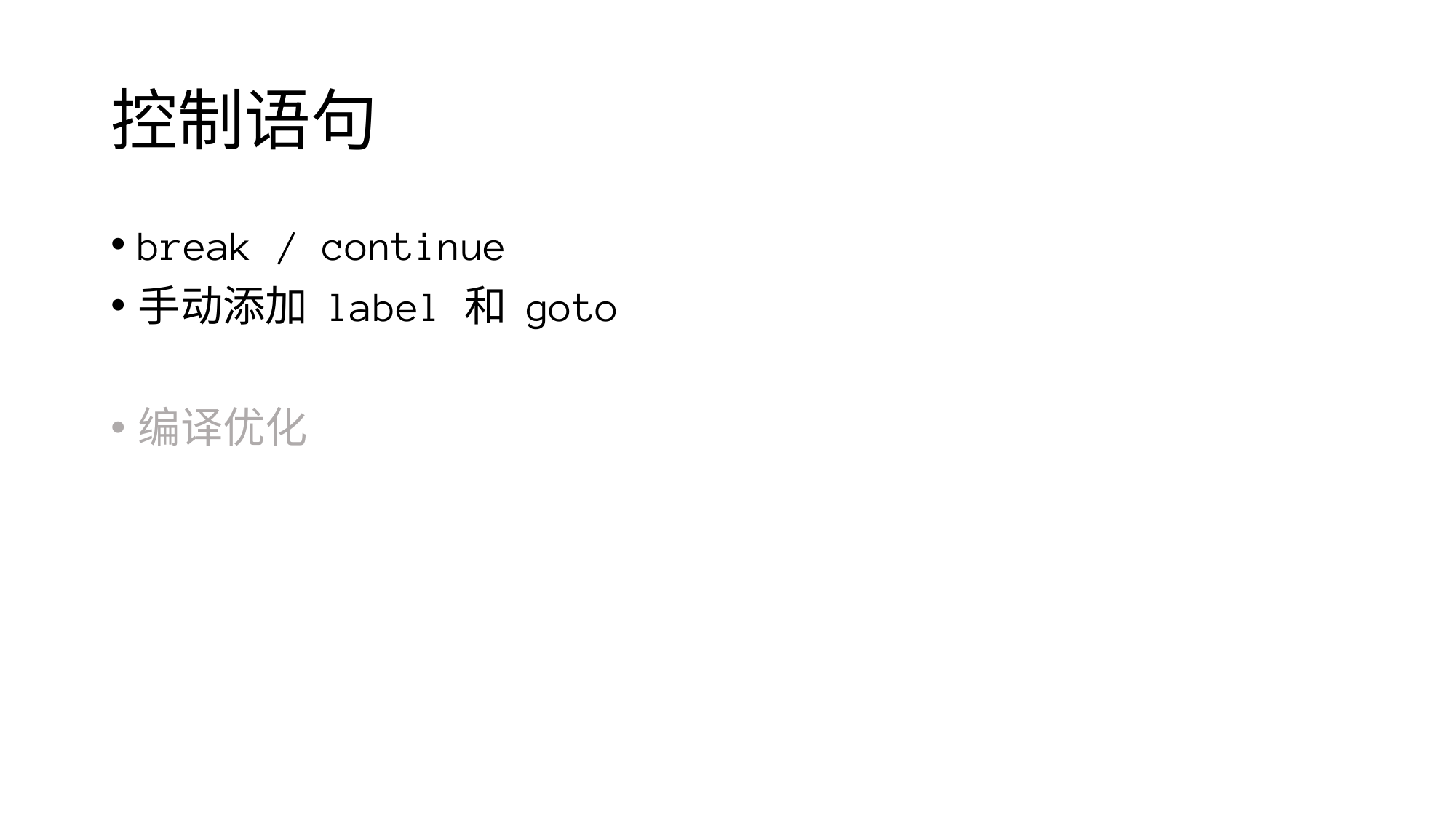

# 控制语句
break / continue
手动添加 label 和 goto

编译优化